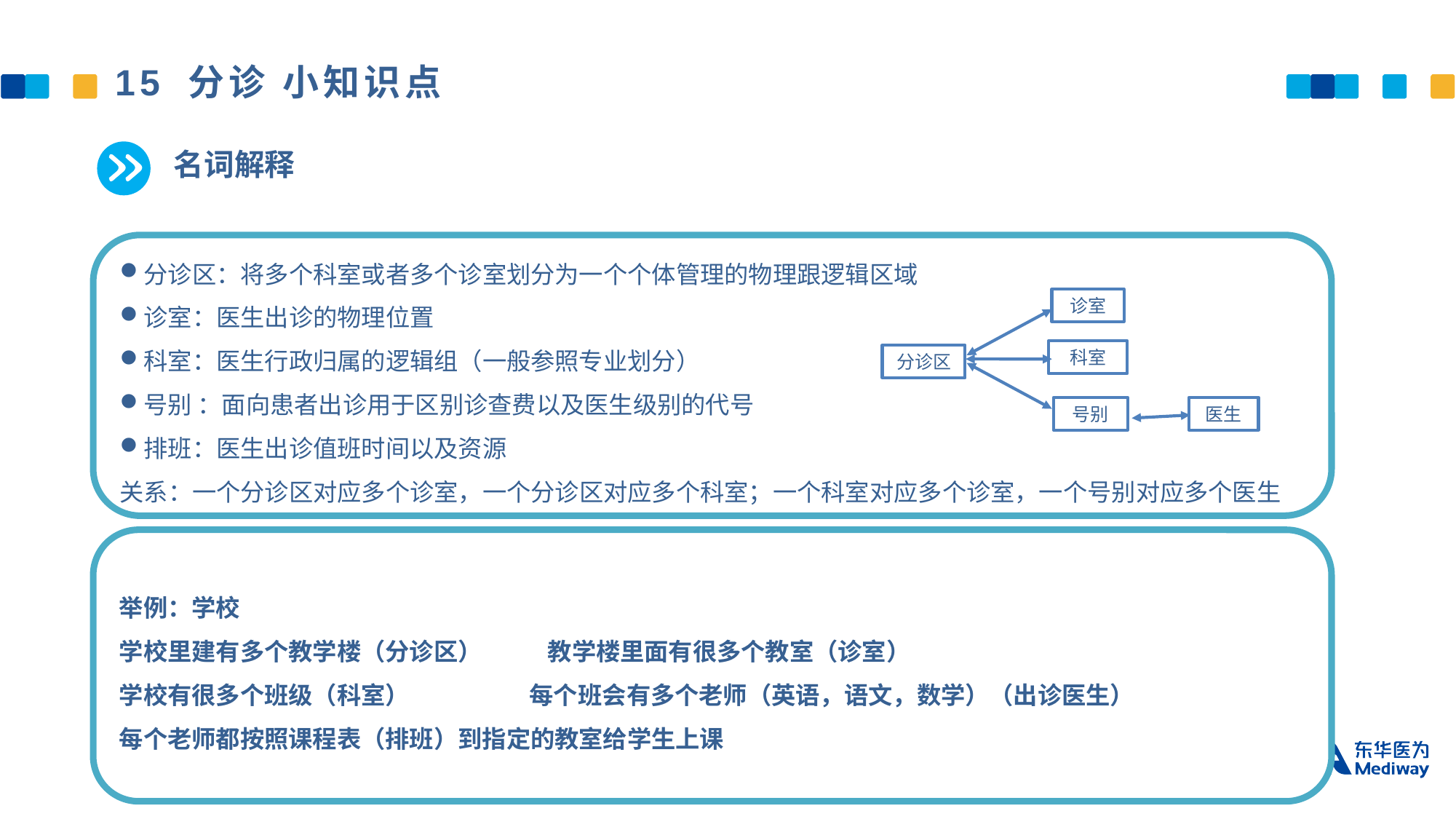

15 分诊 小知识点
名词解释

分诊区：将多个科室或者多个诊室划分为一个个体管理的物理跟逻辑区域
诊室：医生出诊的物理位置
科室：医生行政归属的逻辑组（一般参照专业划分）
号别 ：面向患者出诊用于区别诊查费以及医生级别的代号
排班：医生出诊值班时间以及资源
关系：一个分诊区对应多个诊室，一个分诊区对应多个科室；一个科室对应多个诊室，一个号别对应多个医生
诊室

科室
分诊区

号别
医生

举例：学校
学校里建有多个教学楼（分诊区）            教学楼里面有很多个教室（诊室）
学校有很多个班级（科室）                      每个班会有多个老师（英语，语文，数学）（出诊医生）
每个老师都按照课程表（排班）到指定的教室给学生上课